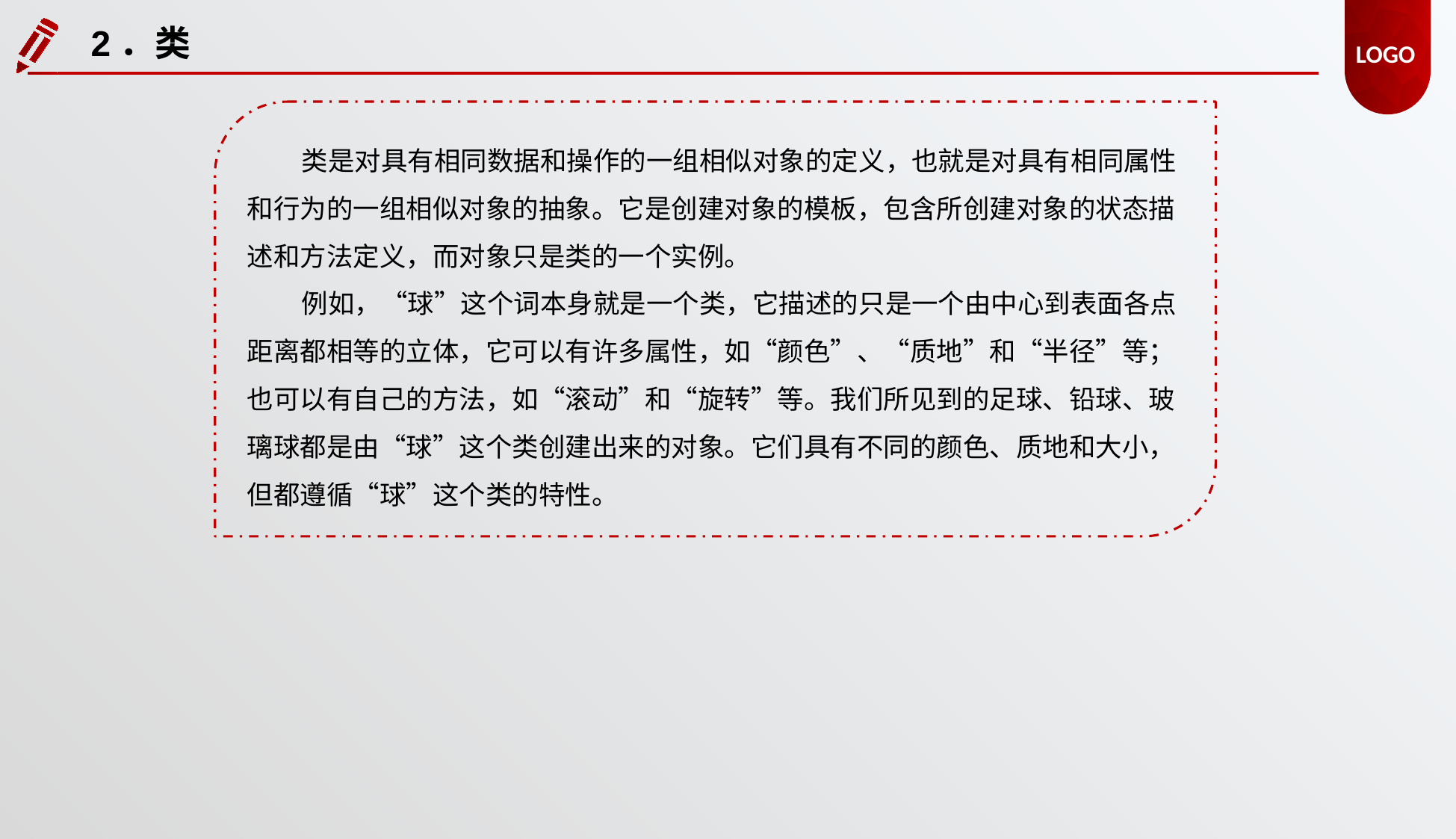

2．类
类是对具有相同数据和操作的一组相似对象的定义，也就是对具有相同属性和行为的一组相似对象的抽象。它是创建对象的模板，包含所创建对象的状态描述和方法定义，而对象只是类的一个实例。
例如，“球”这个词本身就是一个类，它描述的只是一个由中心到表面各点距离都相等的立体，它可以有许多属性，如“颜色”、“质地”和“半径”等；也可以有自己的方法，如“滚动”和“旋转”等。我们所见到的足球、铅球、玻璃球都是由“球”这个类创建出来的对象。它们具有不同的颜色、质地和大小，但都遵循“球”这个类的特性。